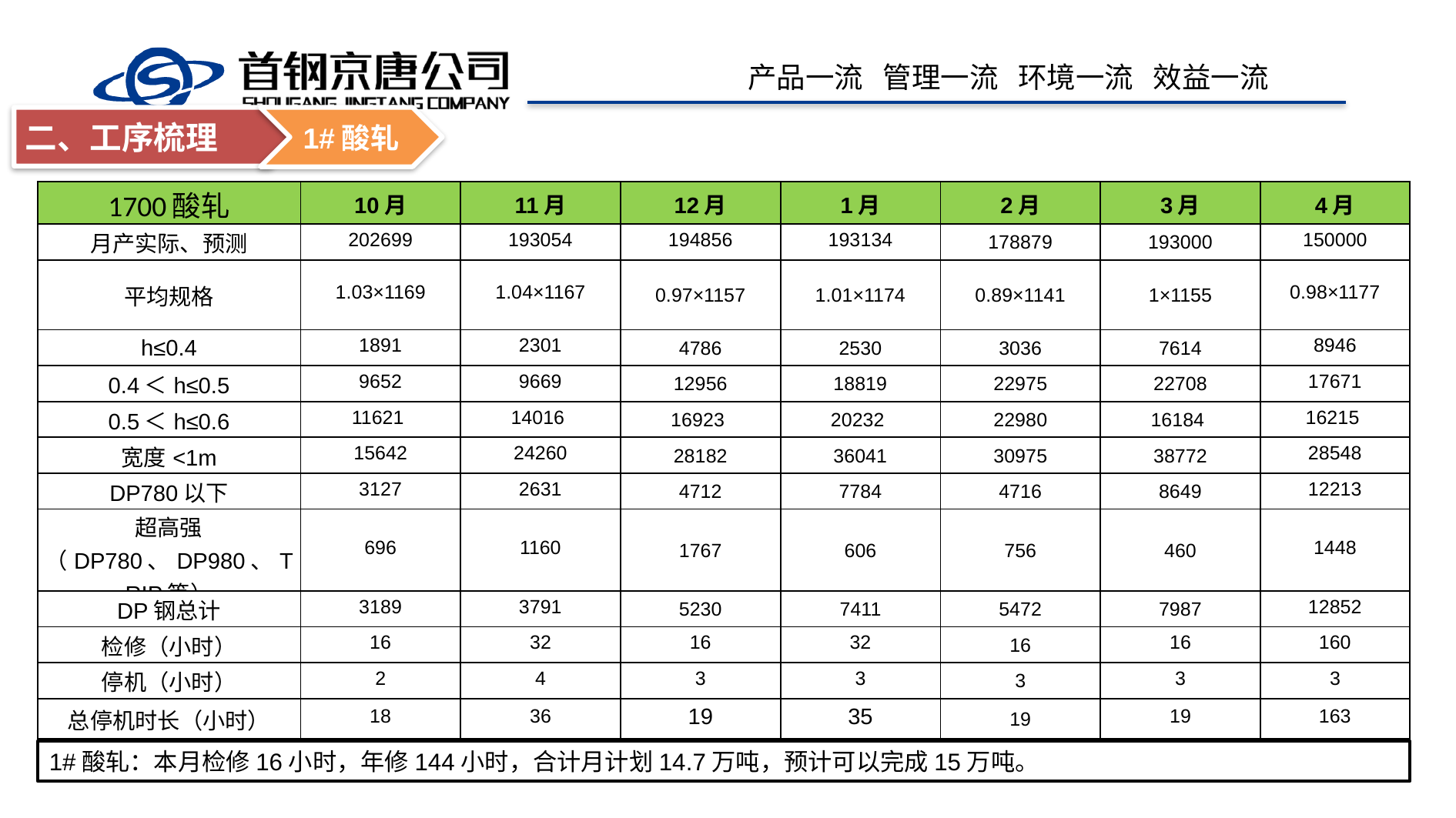

二、工序梳理
1#酸轧
| 1700酸轧 | 10月 | 11月 | 12月 | 1月 | 2月 | 3月 | 4月 |
| --- | --- | --- | --- | --- | --- | --- | --- |
| 月产实际、预测 | 202699 | 193054 | 194856 | 193134 | 178879 | 193000 | 150000 |
| 平均规格 | 1.03×1169 | 1.04×1167 | 0.97×1157 | 1.01×1174 | 0.89×1141 | 1×1155 | 0.98×1177 |
| h≤0.4 | 1891 | 2301 | 4786 | 2530 | 3036 | 7614 | 8946 |
| 0.4＜h≤0.5 | 9652 | 9669 | 12956 | 18819 | 22975 | 22708 | 17671 |
| 0.5＜h≤0.6 | 11621 | 14016 | 16923 | 20232 | 22980 | 16184 | 16215 |
| 宽度<1m | 15642 | 24260 | 28182 | 36041 | 30975 | 38772 | 28548 |
| DP780以下 | 3127 | 2631 | 4712 | 7784 | 4716 | 8649 | 12213 |
| 超高强（DP780、DP980、TRIP等） | 696 | 1160 | 1767 | 606 | 756 | 460 | 1448 |
| DP钢总计 | 3189 | 3791 | 5230 | 7411 | 5472 | 7987 | 12852 |
| 检修（小时） | 16 | 32 | 16 | 32 | 16 | 16 | 160 |
| 停机（小时） | 2 | 4 | 3 | 3 | 3 | 3 | 3 |
| 总停机时长（小时） | 18 | 36 | 19 | 35 | 19 | 19 | 163 |

1#酸轧：本月检修16小时，年修144小时，合计月计划14.7万吨，预计可以完成15万吨。